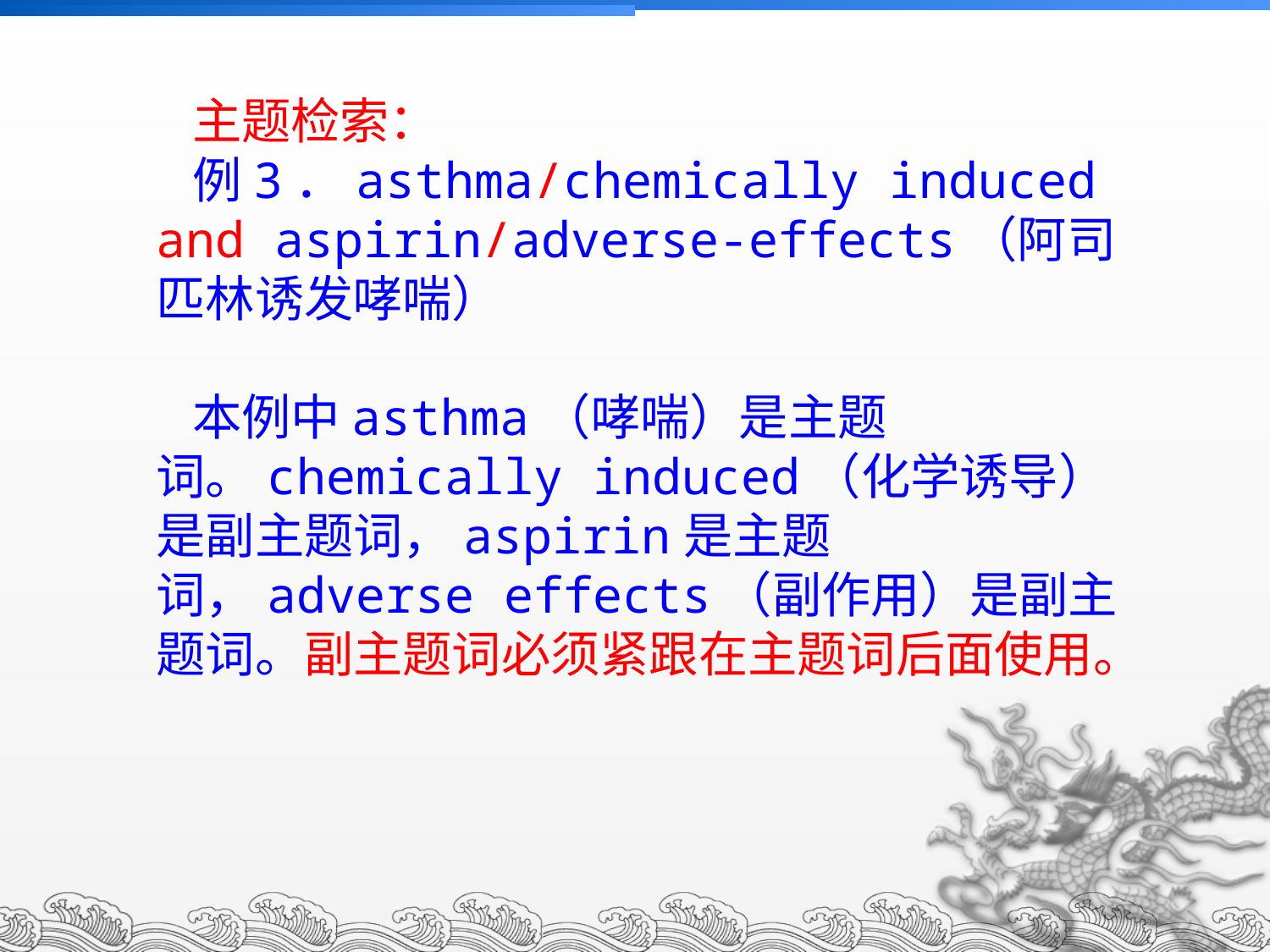

主题检索：
例3．asthma/chemically induced and aspirin/adverse-effects（阿司匹林诱发哮喘）

本例中asthma（哮喘）是主题词。chemically induced（化学诱导）是副主题词，aspirin是主题词，adverse effects（副作用）是副主题词。副主题词必须紧跟在主题词后面使用。